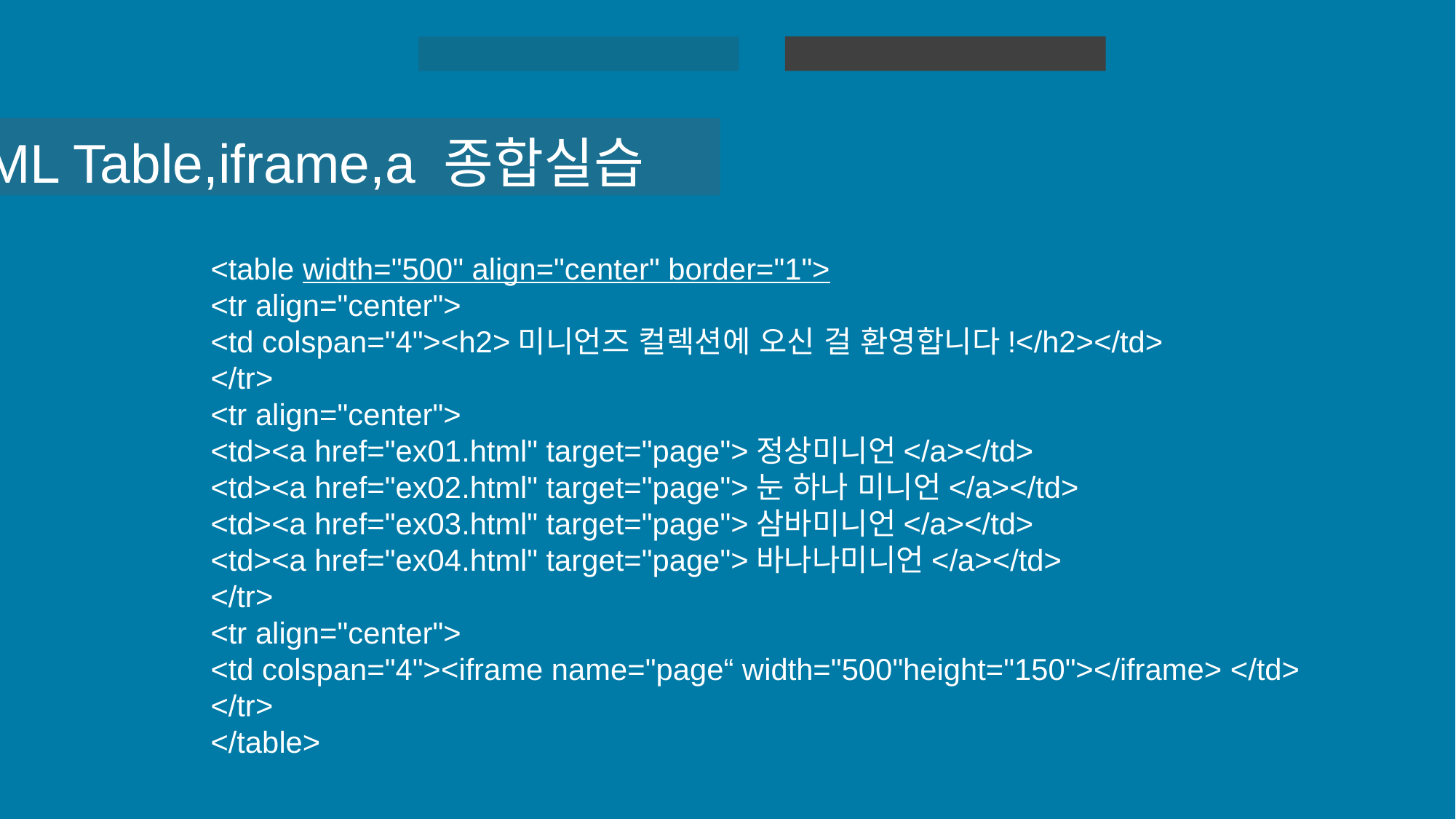

HTML 실습
HTML

HTML Table,iframe,a 종합실습
<table width="500" align="center" border="1">
<tr align="center">
<td colspan="4"><h2>미니언즈 컬렉션에 오신 걸 환영합니다!</h2></td>
</tr>
<tr align="center">
<td><a href="ex01.html" target="page">정상미니언</a></td>
<td><a href="ex02.html" target="page">눈 하나 미니언</a></td>
<td><a href="ex03.html" target="page">삼바미니언</a></td>
<td><a href="ex04.html" target="page">바나나미니언</a></td>
</tr>
<tr align="center">
<td colspan="4"><iframe name="page“ width="500"height="150"></iframe> </td>
</tr>
</table>